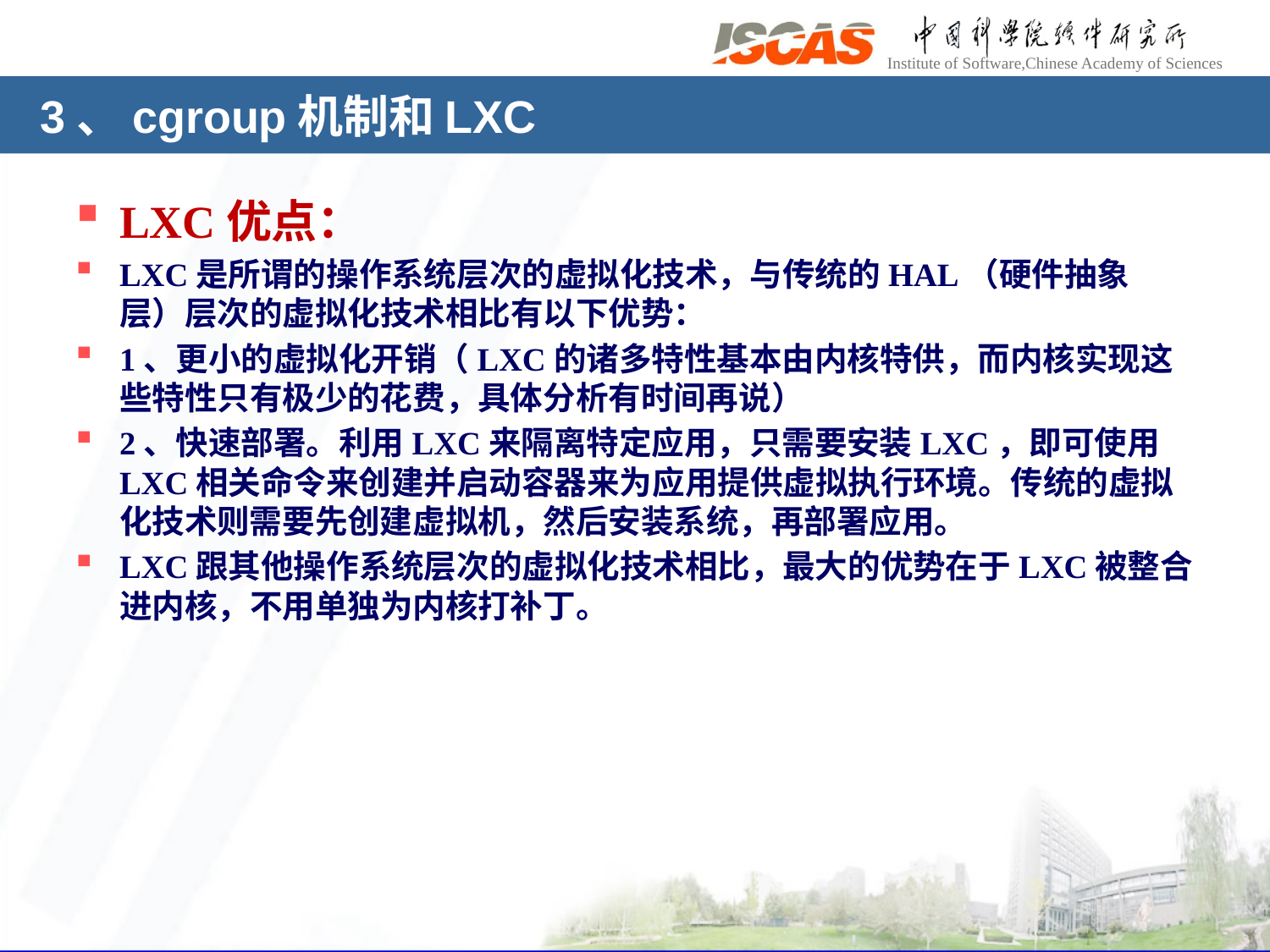

# 3、cgroup机制和LXC
LXC优点：
LXC是所谓的操作系统层次的虚拟化技术，与传统的HAL（硬件抽象层）层次的虚拟化技术相比有以下优势：
1、更小的虚拟化开销（LXC的诸多特性基本由内核特供，而内核实现这些特性只有极少的花费，具体分析有时间再说）
2、快速部署。利用LXC来隔离特定应用，只需要安装LXC，即可使用LXC相关命令来创建并启动容器来为应用提供虚拟执行环境。传统的虚拟化技术则需要先创建虚拟机，然后安装系统，再部署应用。
LXC跟其他操作系统层次的虚拟化技术相比，最大的优势在于LXC被整合进内核，不用单独为内核打补丁。